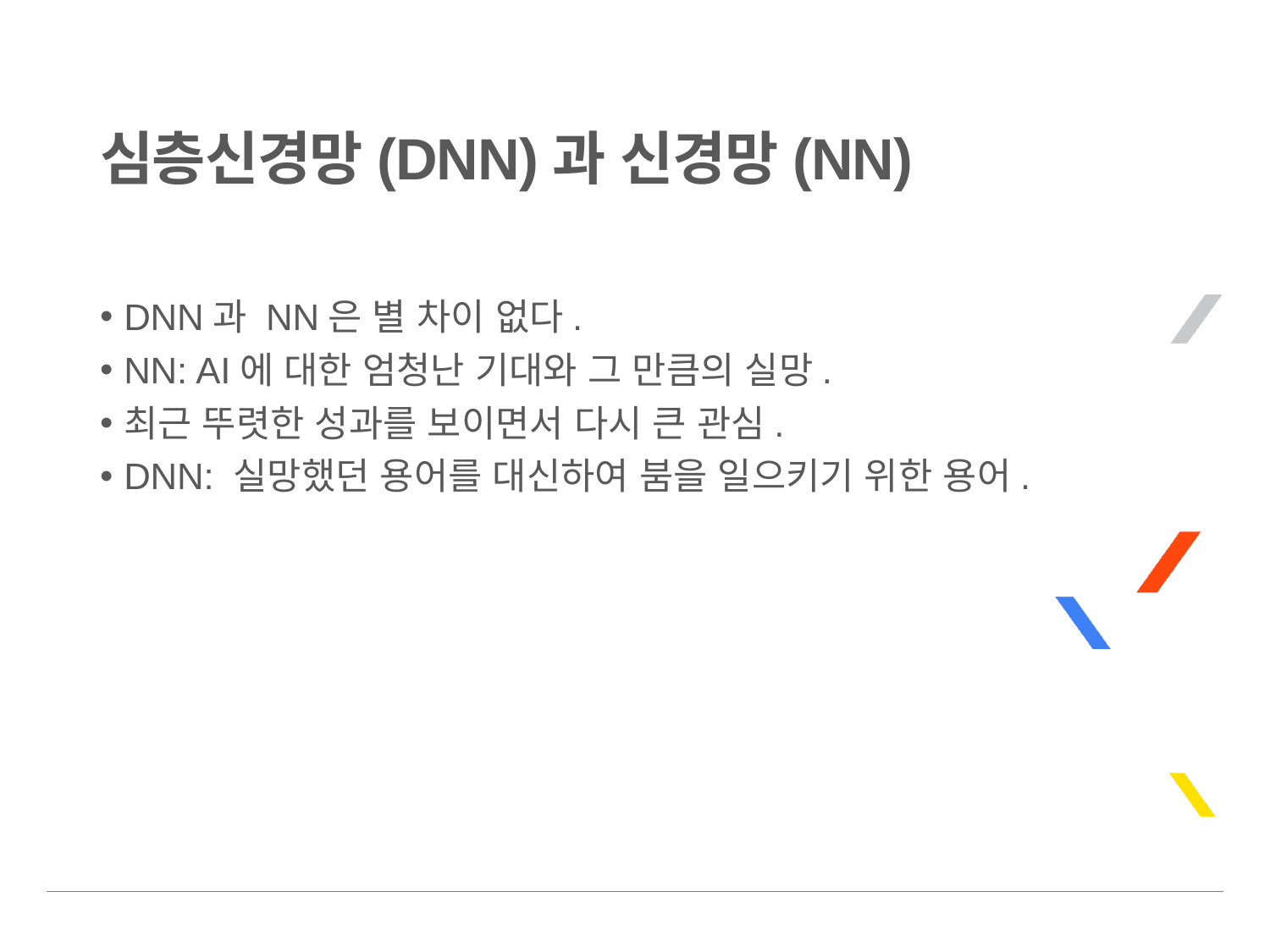

# 심층신경망(DNN)과 신경망(NN)
DNN과 NN은 별 차이 없다.
NN: AI에 대한 엄청난 기대와 그 만큼의 실망.
최근 뚜렷한 성과를 보이면서 다시 큰 관심.
DNN: 실망했던 용어를 대신하여 붐을 일으키기 위한 용어.